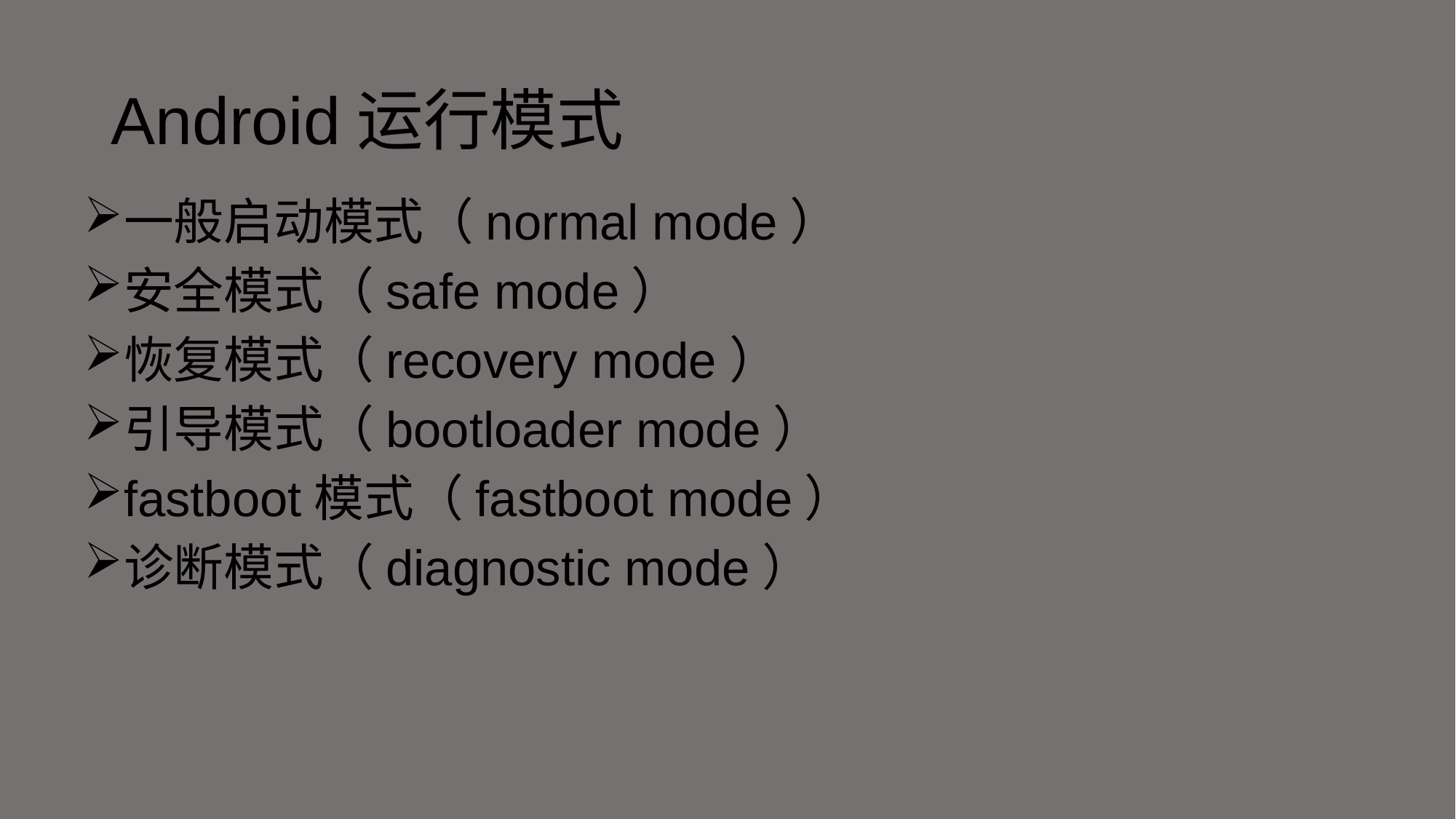

# Android运行模式
一般启动模式（normal mode）
安全模式（safe mode）
恢复模式（recovery mode）
引导模式（bootloader mode）
fastboot模式（fastboot mode）
诊断模式（diagnostic mode）